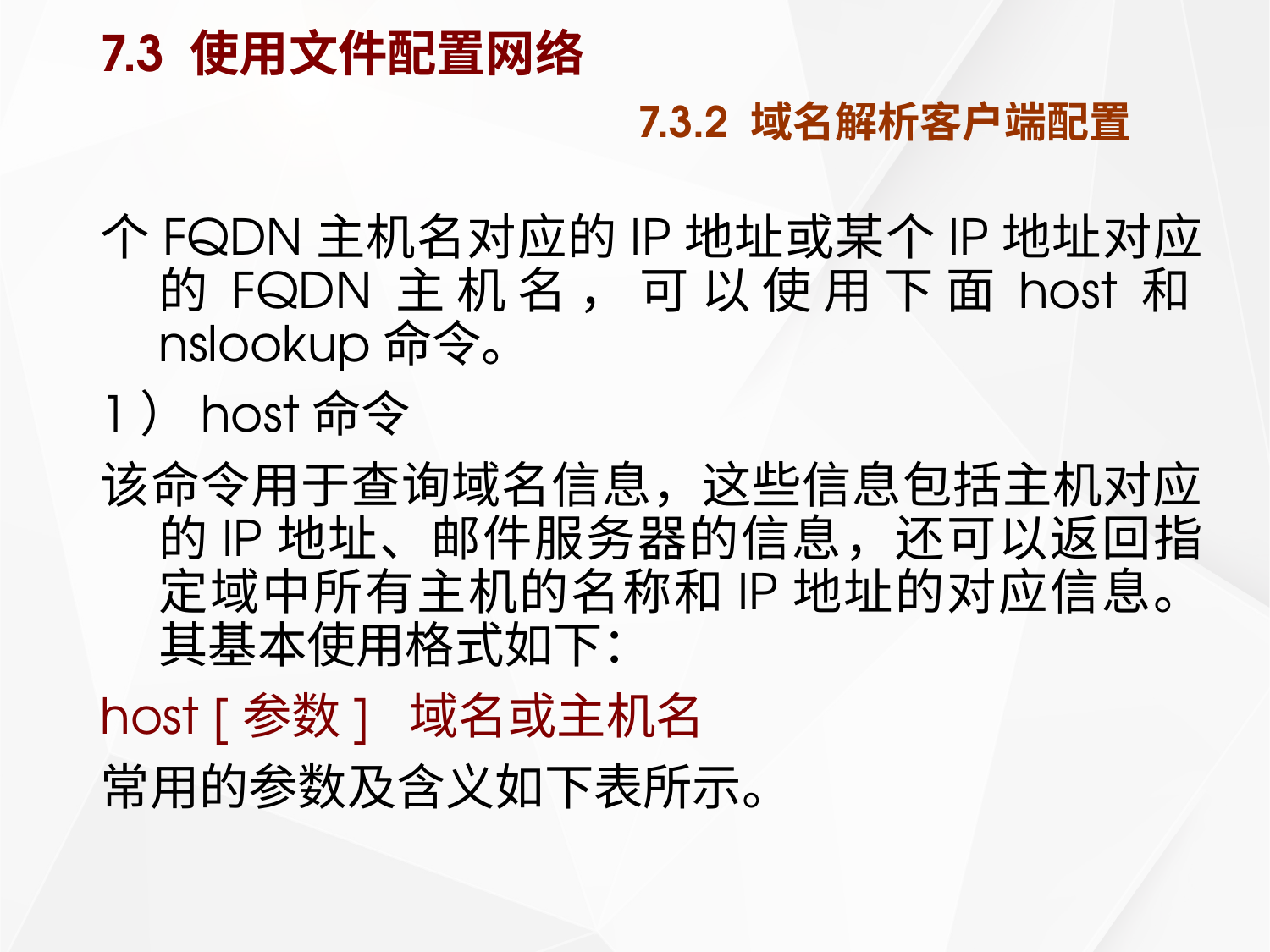

# 7.3 使用文件配置网络 7.3.2 域名解析客户端配置
个FQDN主机名对应的IP地址或某个IP地址对应的FQDN主机名，可以使用下面host和nslookup命令。
1）host命令
该命令用于查询域名信息，这些信息包括主机对应的IP地址、邮件服务器的信息，还可以返回指定域中所有主机的名称和IP地址的对应信息。其基本使用格式如下：
host [参数]  域名或主机名
常用的参数及含义如下表所示。